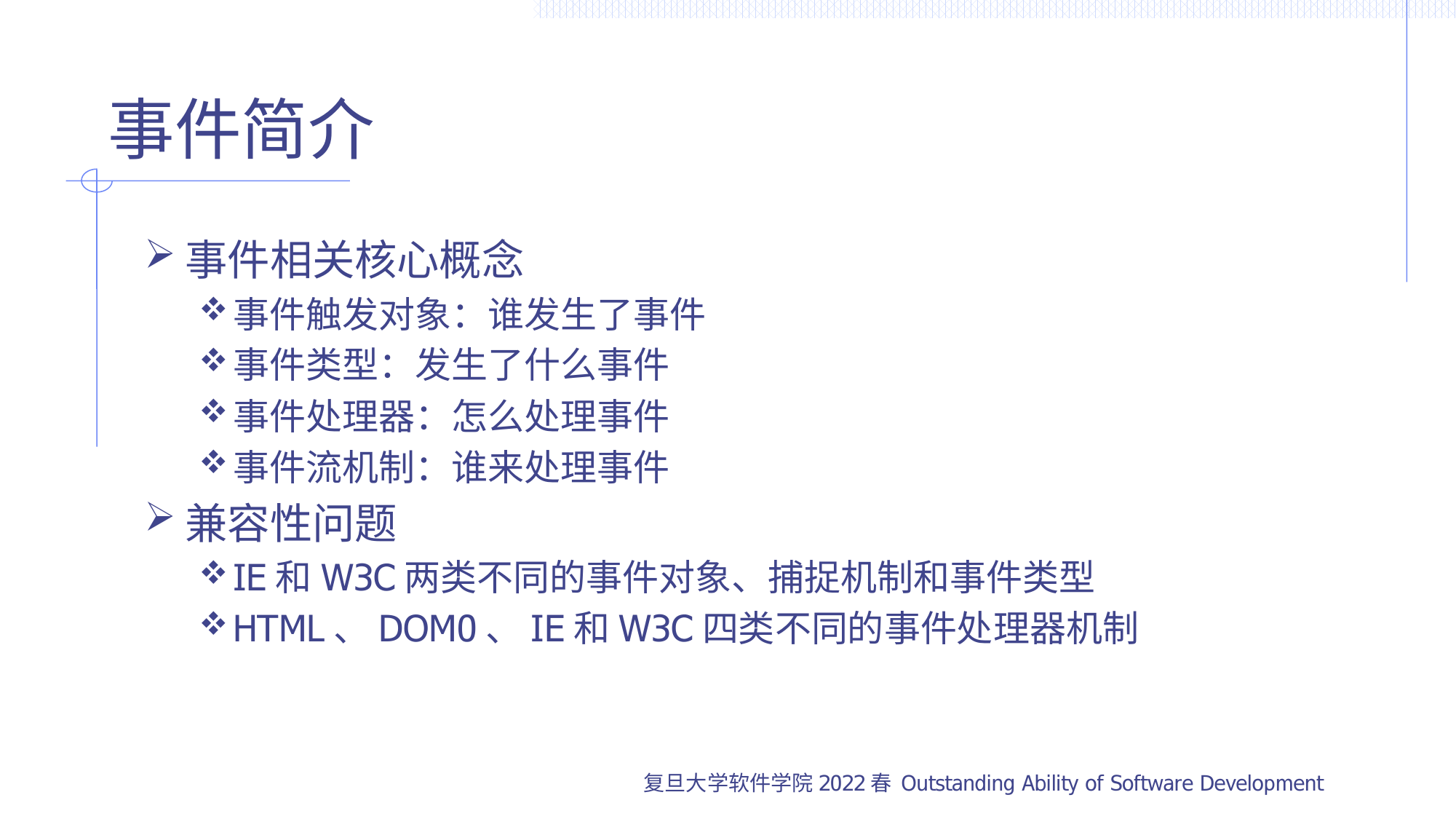

# 事件简介
事件相关核心概念
事件触发对象：谁发生了事件
事件类型：发生了什么事件
事件处理器：怎么处理事件
事件流机制：谁来处理事件
兼容性问题
IE和W3C两类不同的事件对象、捕捉机制和事件类型
HTML、DOM0、IE和W3C四类不同的事件处理器机制